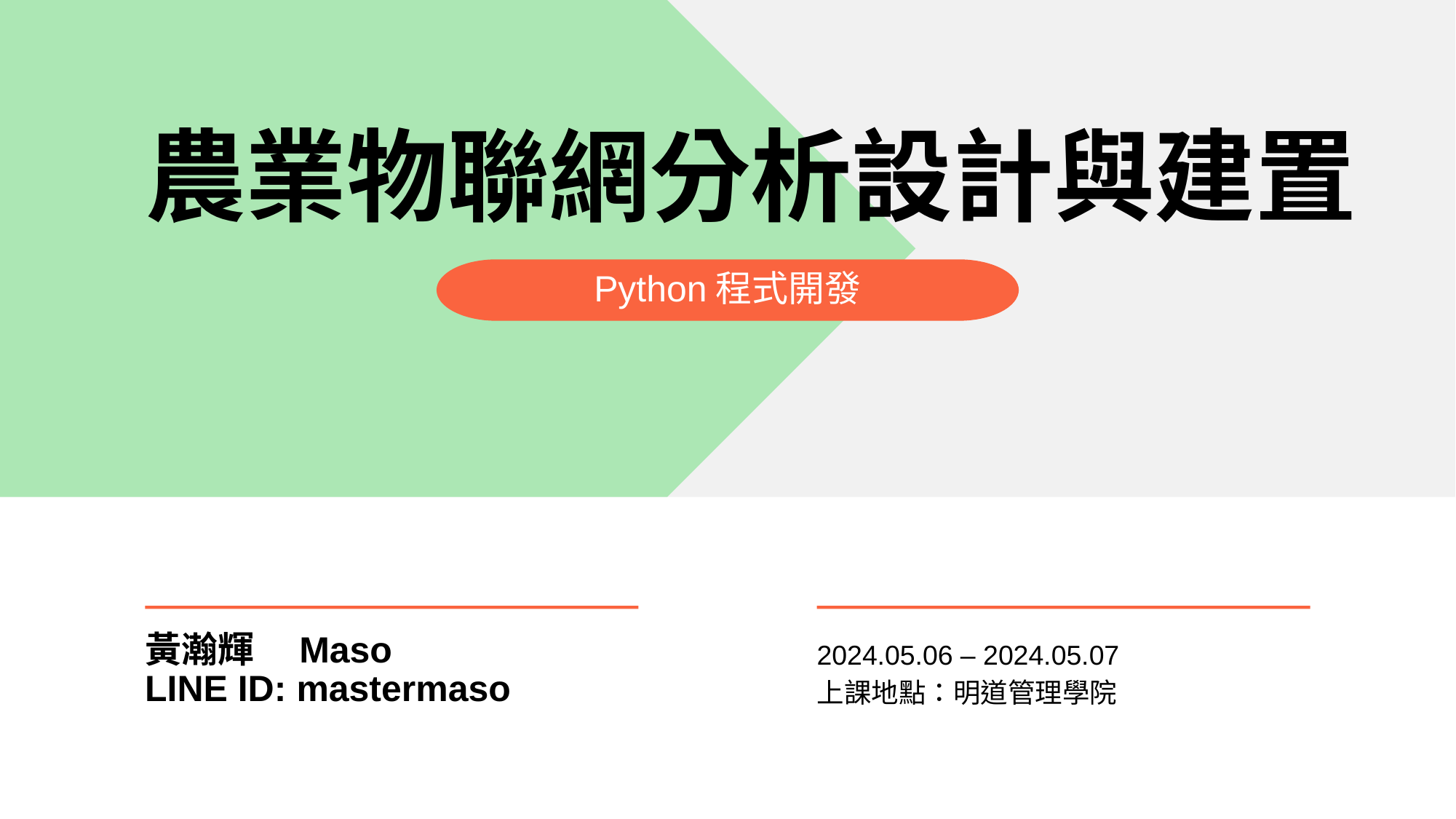

農業物聯網分析設計與建置

Python程式開發

黃瀚輝　Maso
LINE ID: mastermaso

2024.05.06 – 2024.05.07
上課地點：明道管理學院